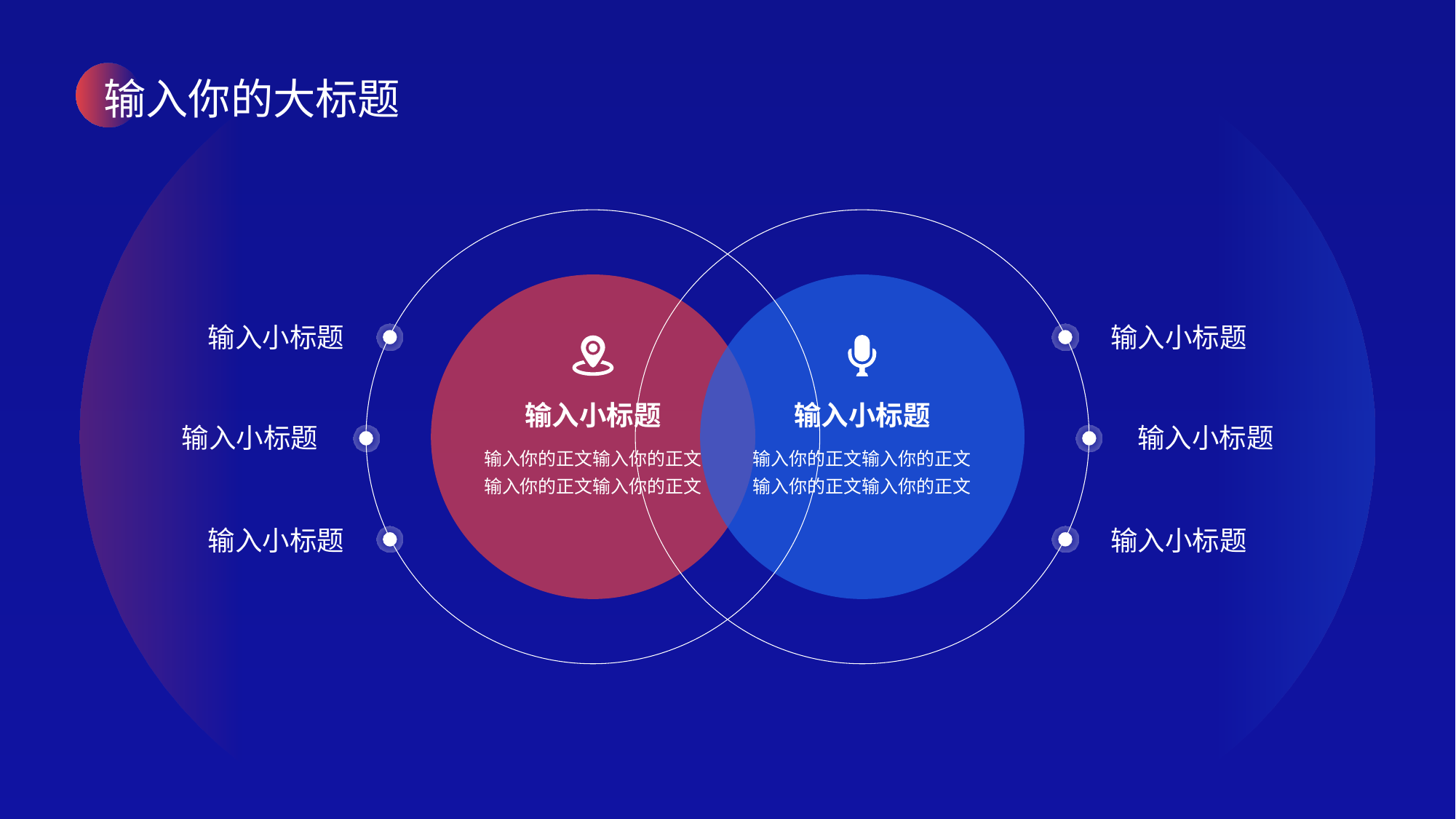

输入你的大标题

输入小标题
输入小标题

输入小标题
输入小标题
输入小标题
输入小标题

输入你的正文输入你的正文
输入你的正文输入你的正文
输入你的正文输入你的正文
输入你的正文输入你的正文
输入小标题
输入小标题